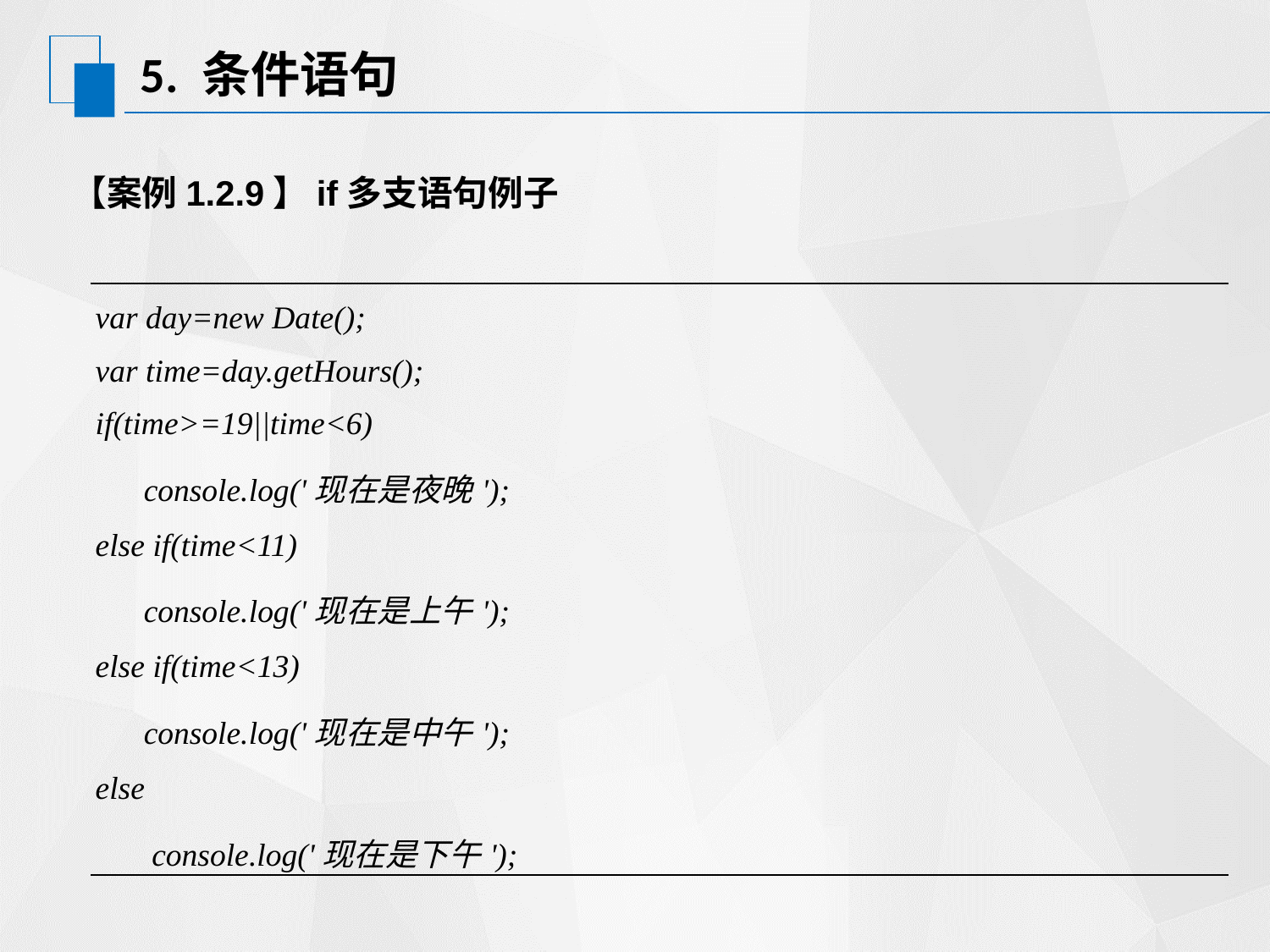

# 5. 条件语句
【案例1.2.9】if多支语句例子
| var day=new Date(); var time=day.getHours(); if(time>=19||time<6) console.log('现在是夜晚'); else if(time<11) console.log('现在是上午'); else if(time<13) console.log('现在是中午'); else console.log('现在是下午'); |
| --- |